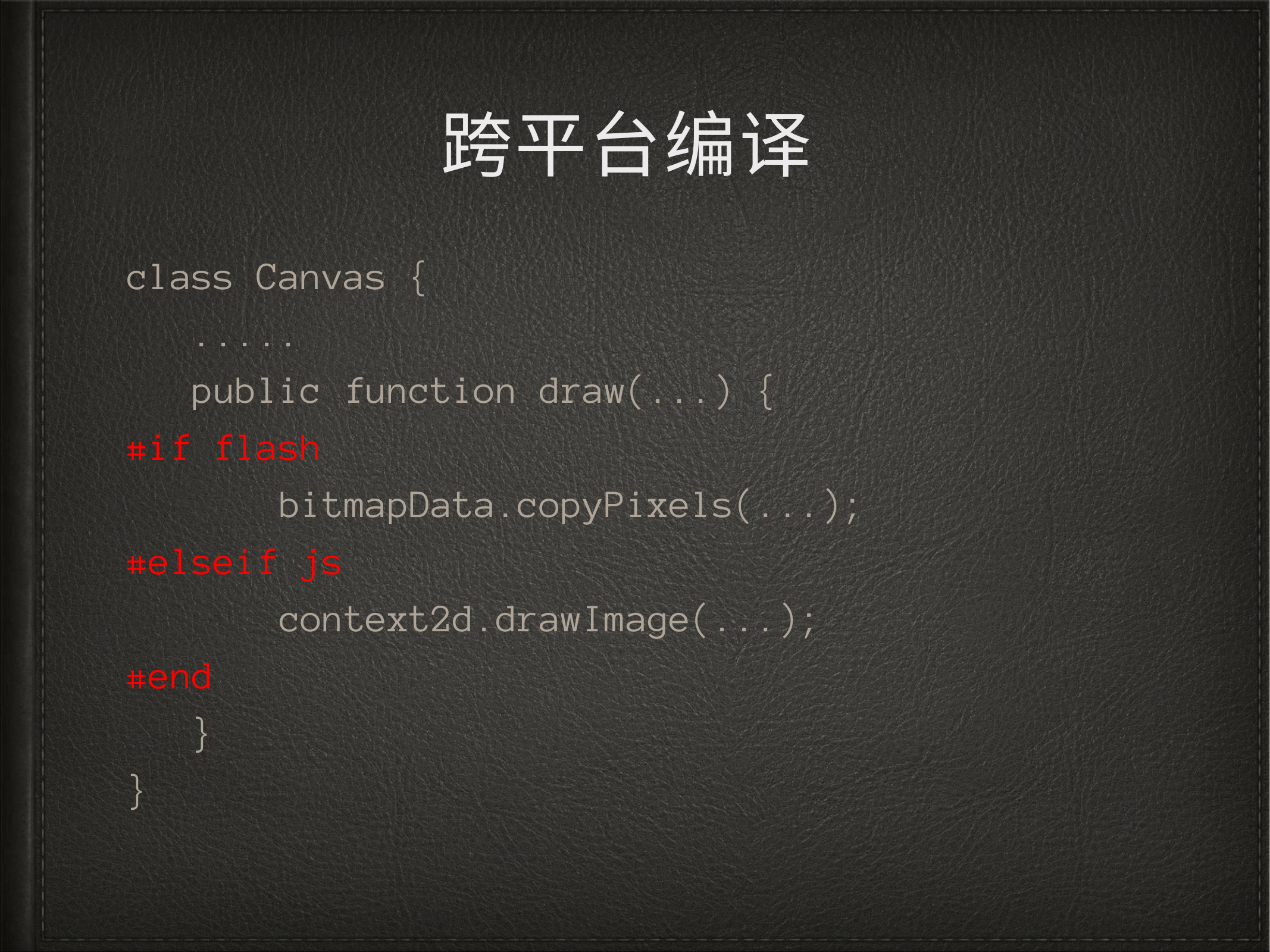

# 跨平台编译
class Canvas {
   .....
   public function draw(...) {
#if flash
       bitmapData.copyPixels(...);
#elseif js
       context2d.drawImage(...);
#end
   }
}